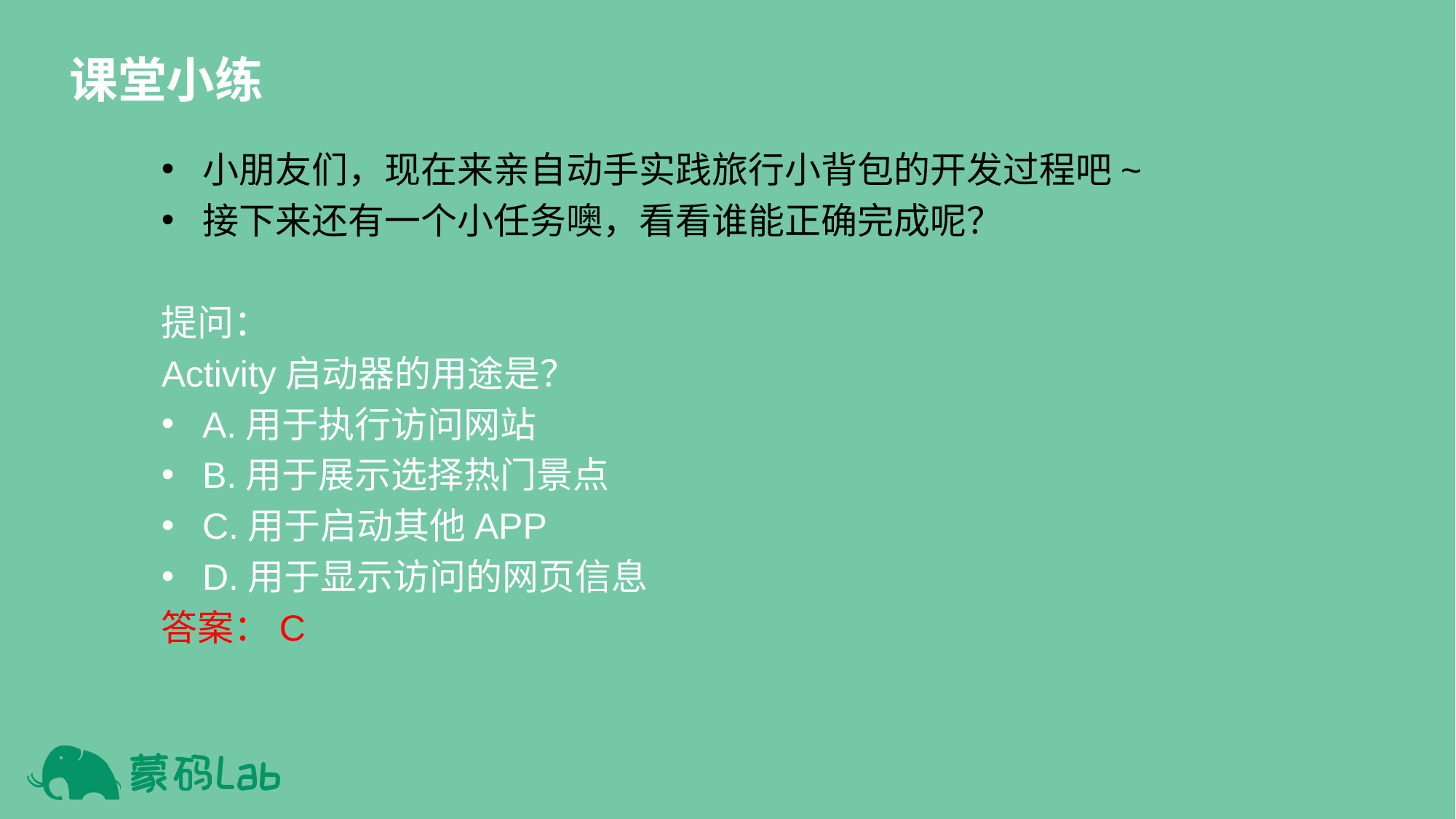

课堂小练
小朋友们，现在来亲自动手实践旅行小背包的开发过程吧~
接下来还有一个小任务噢，看看谁能正确完成呢？

提问：
Activity启动器的用途是？
A.用于执行访问网站
B.用于展示选择热门景点
C.用于启动其他APP
D.用于显示访问的网页信息
答案：C